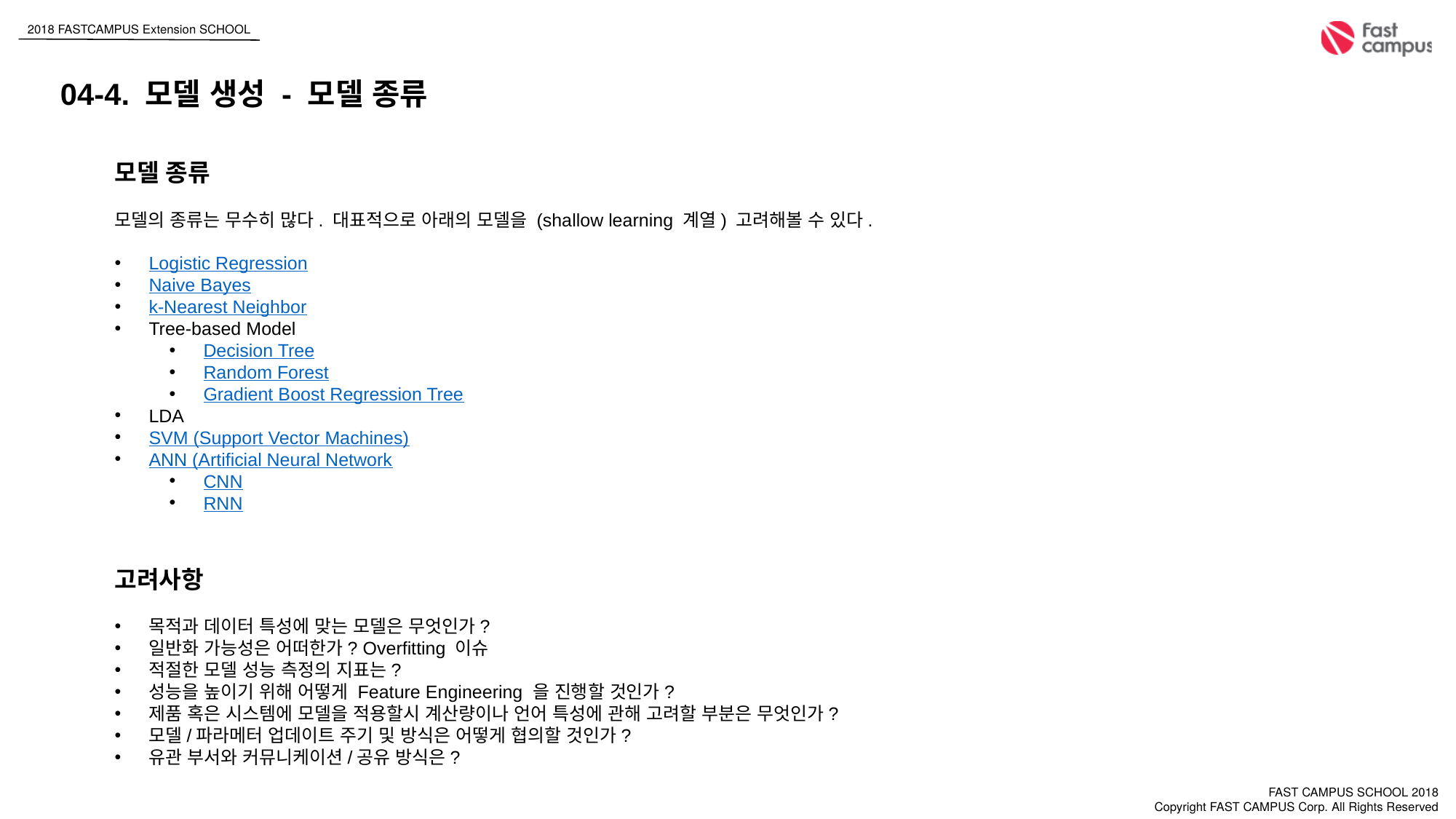

04-4. 모델 생성 - 모델 종류
모델 종류

모델의 종류는 무수히 많다. 대표적으로 아래의 모델을 (shallow learning 계열) 고려해볼 수 있다.

Logistic Regression
Naive Bayes
k-Nearest Neighbor
Tree-based Model
Decision Tree
Random Forest
Gradient Boost Regression Tree
LDA
SVM (Support Vector Machines)
ANN (Artificial Neural Network
CNN
RNN

고려사항

목적과 데이터 특성에 맞는 모델은 무엇인가?
일반화 가능성은 어떠한가? Overfitting 이슈
적절한 모델 성능 측정의 지표는?
성능을 높이기 위해 어떻게 Feature Engineering 을 진행할 것인가?
제품 혹은 시스템에 모델을 적용할시 계산량이나 언어 특성에 관해 고려할 부분은 무엇인가?
모델/파라메터 업데이트 주기 및 방식은 어떻게 협의할 것인가?
유관 부서와 커뮤니케이션/공유 방식은?